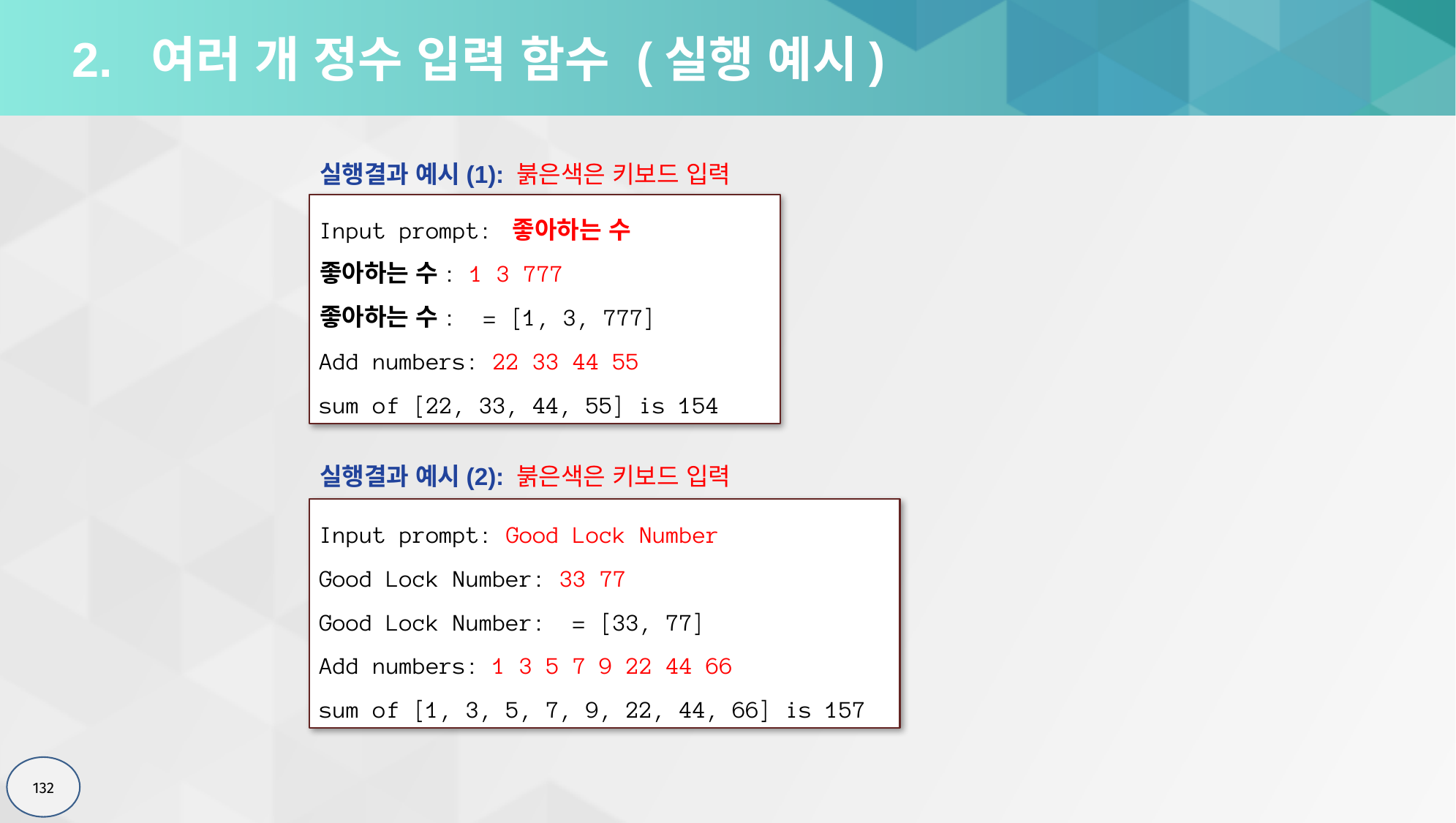

# 2.  여러 개 정수 입력 함수 (실행 예시)
실행결과 예시(1): 붉은색은 키보드 입력
Input prompt: 좋아하는 수
좋아하는 수: 1 3 777
좋아하는 수:  = [1, 3, 777]
Add numbers: 22 33 44 55
sum of [22, 33, 44, 55] is 154
실행결과 예시(2): 붉은색은 키보드 입력
Input prompt: Good Lock Number
Good Lock Number: 33 77
Good Lock Number:  = [33, 77]
Add numbers: 1 3 5 7 9 22 44 66
sum of [1, 3, 5, 7, 9, 22, 44, 66] is 157